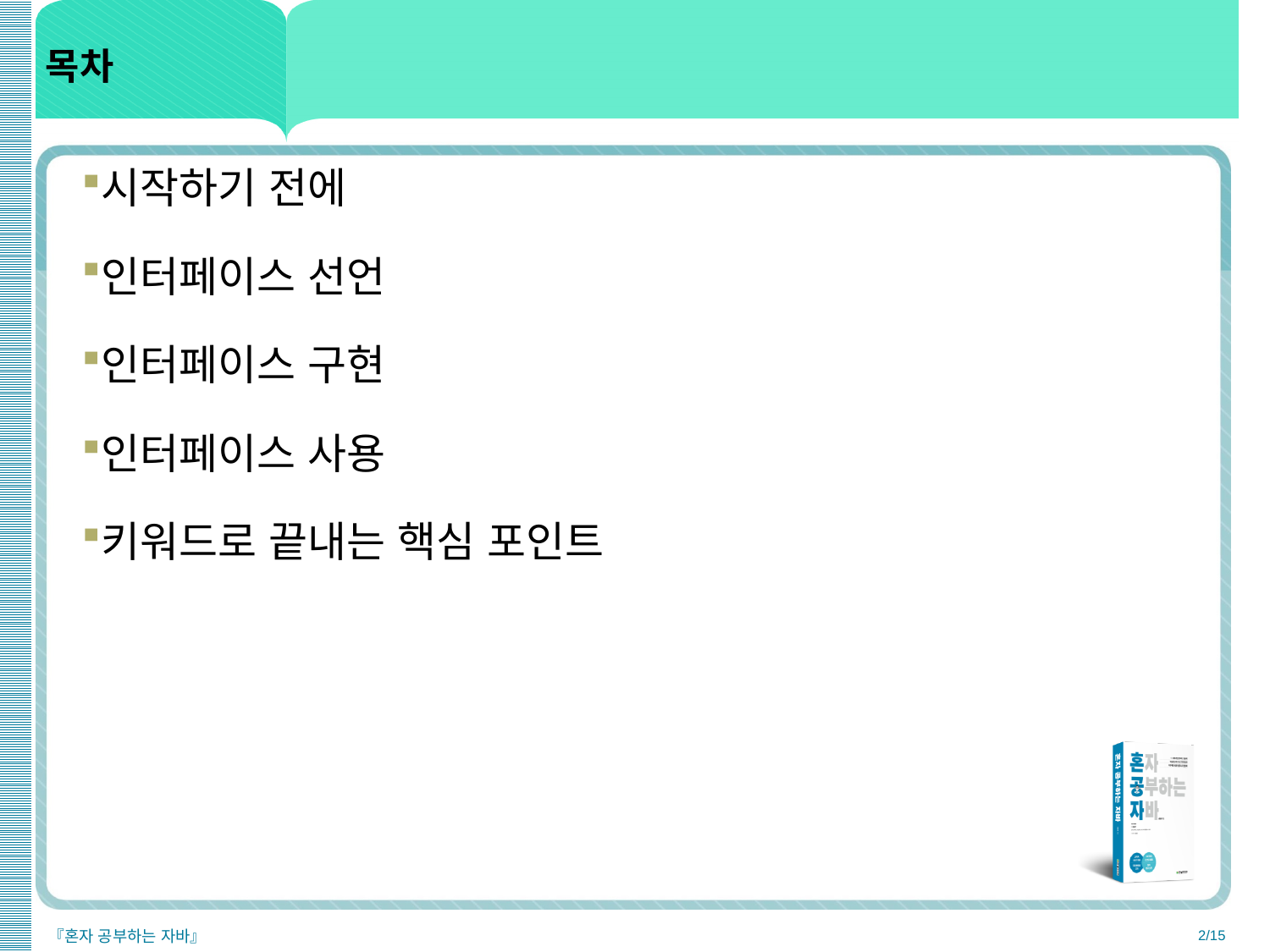

# 목차
시작하기 전에
인터페이스 선언
인터페이스 구현
인터페이스 사용
키워드로 끝내는 핵심 포인트